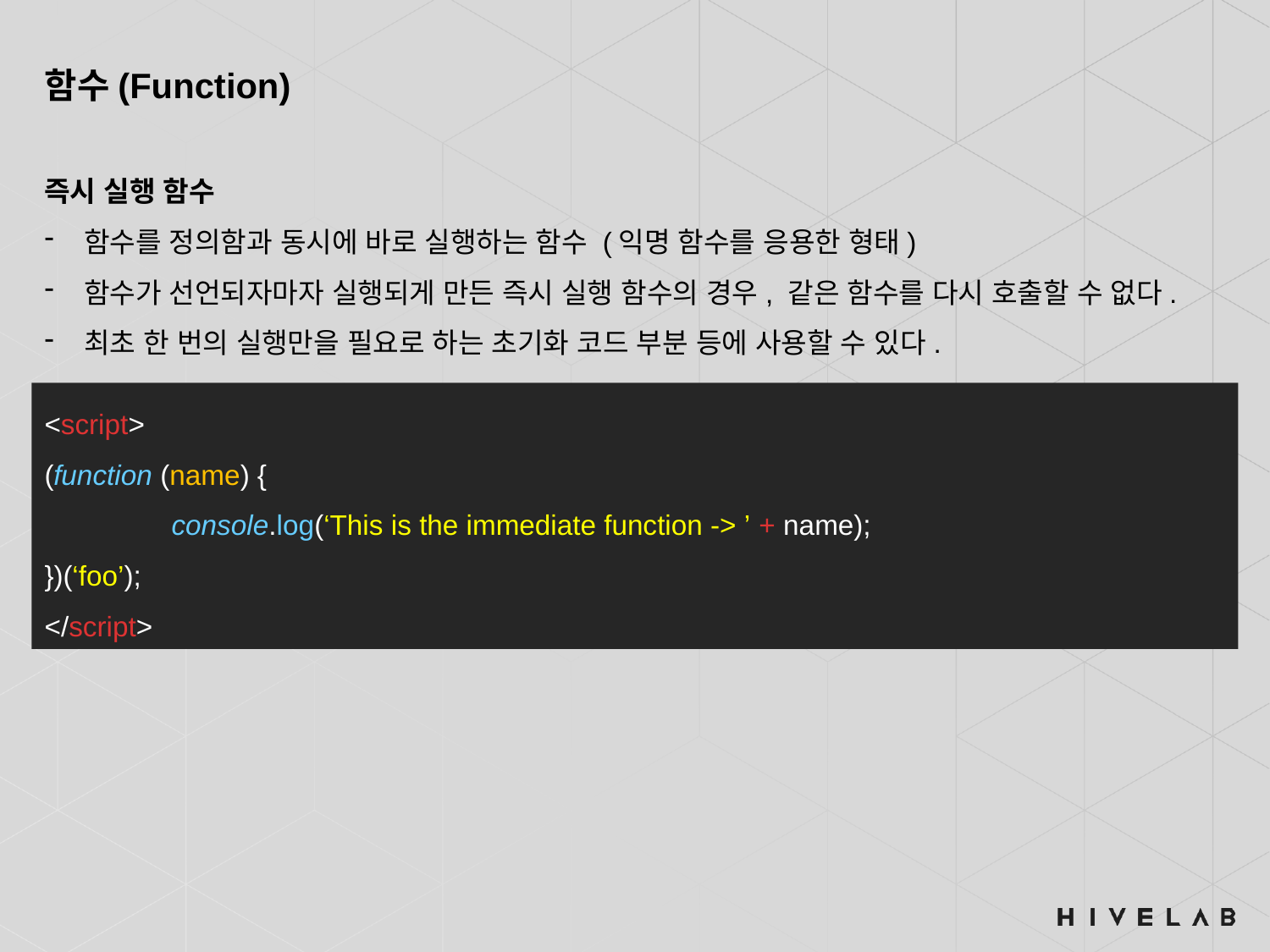

함수(Function)

즉시 실행 함수
함수를 정의함과 동시에 바로 실행하는 함수 (익명 함수를 응용한 형태)
함수가 선언되자마자 실행되게 만든 즉시 실행 함수의 경우, 같은 함수를 다시 호출할 수 없다.
최초 한 번의 실행만을 필요로 하는 초기화 코드 부분 등에 사용할 수 있다.
<script>
(function (name) {
	console.log(‘This is the immediate function -> ’ + name);
})(‘foo’);
</script>